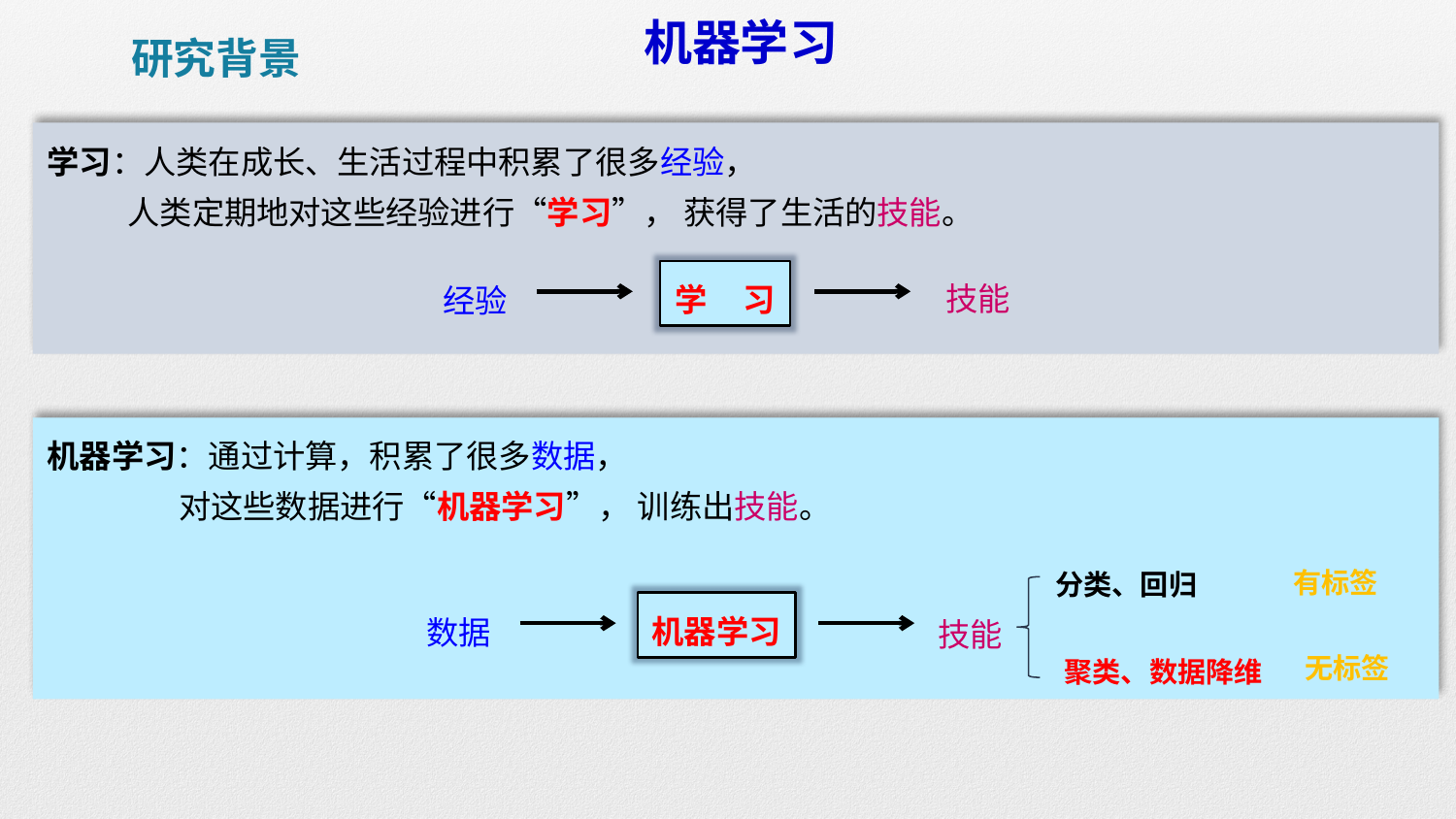

研究背景
机器学习
学习：人类在成长、生活过程中积累了很多经验，
          人类定期地对这些经验进行“学习”， 获得了生活的技能。

技能
学     习
经验
机器学习：通过计算，积累了很多数据，
                 对这些数据进行“机器学习”， 训练出技能。

分类、回归
有标签

机器学习
数据
技能
聚类、数据降维
无标签